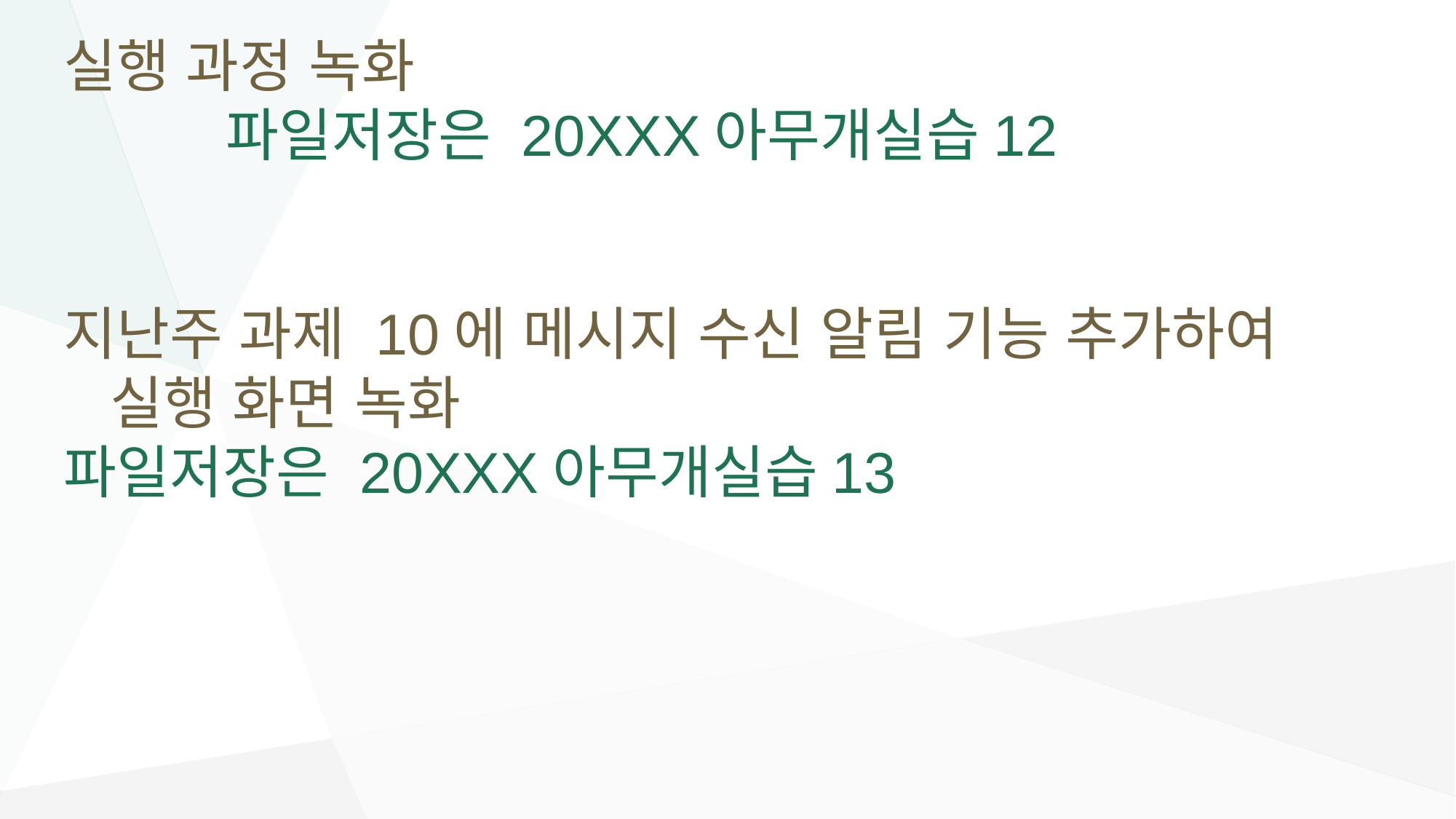

# 실행 과정 녹화 파일저장은 20XXX아무개실습12
지난주 과제 10에 메시지 수신 알림 기능 추가하여
  실행 화면 녹화
파일저장은 20XXX아무개실습13